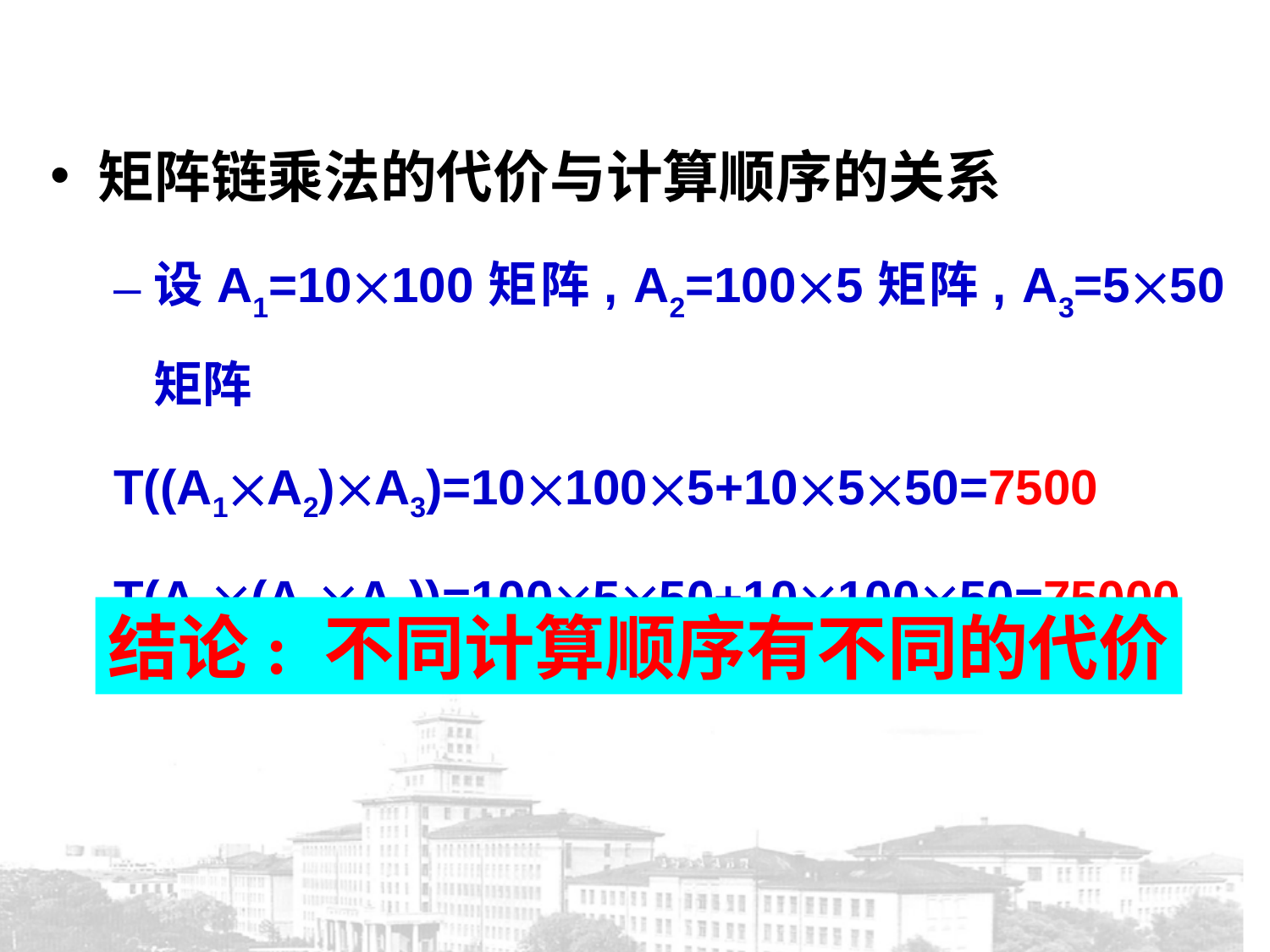

矩阵链乘法的代价与计算顺序的关系
设A1=10×100矩阵, A2=100×5矩阵, A3=5×50矩阵
T((A1×A2)×A3)=10×100×5+10×5×50=7500
T(A1×(A2×A3))=100×5×50+10×100×50=75000
结论: 不同计算顺序有不同的代价